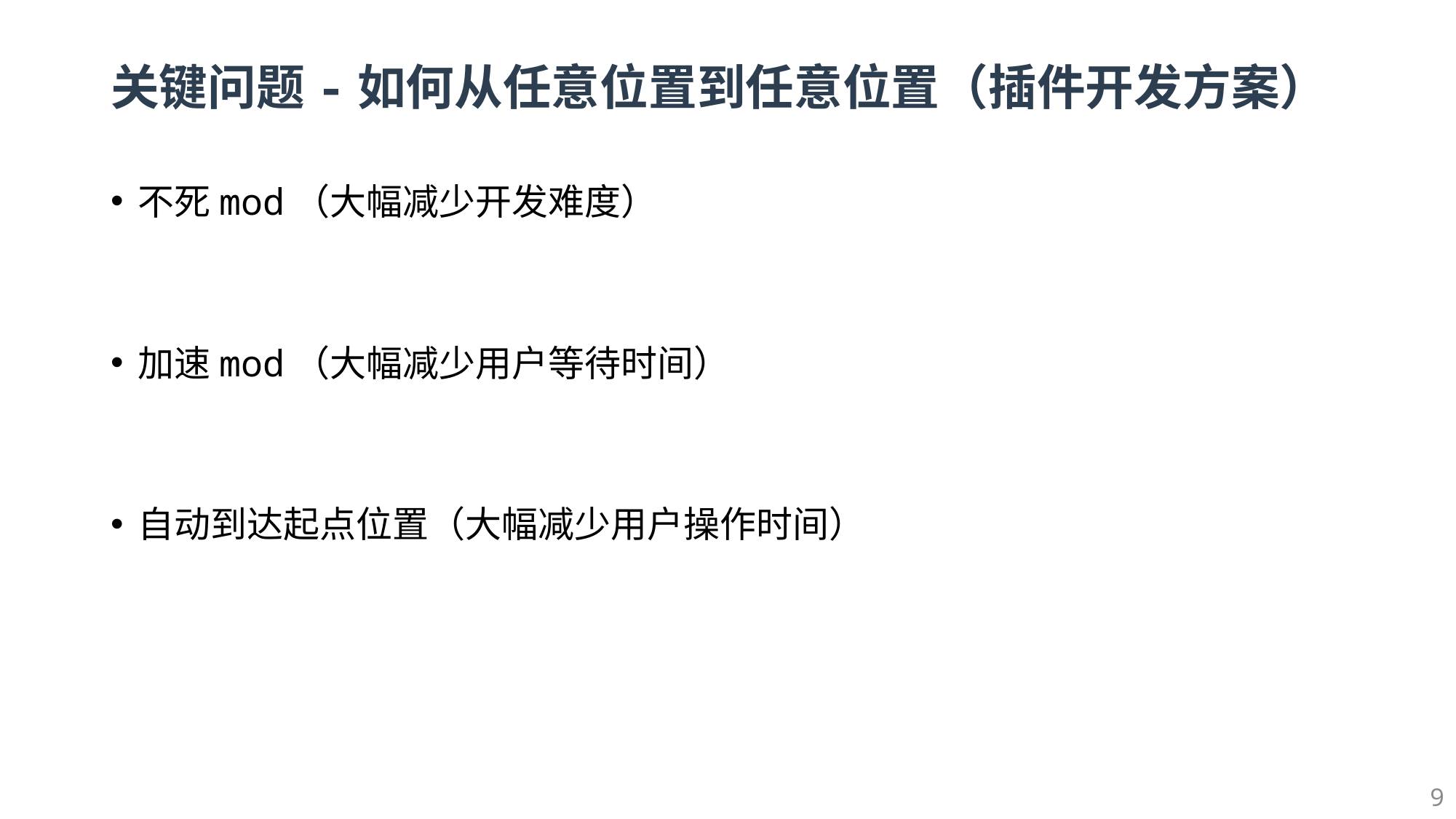

# 关键问题-如何从任意位置到任意位置（插件开发方案）
不死mod（大幅减少开发难度）

加速mod（大幅减少用户等待时间）

自动到达起点位置（大幅减少用户操作时间）
9